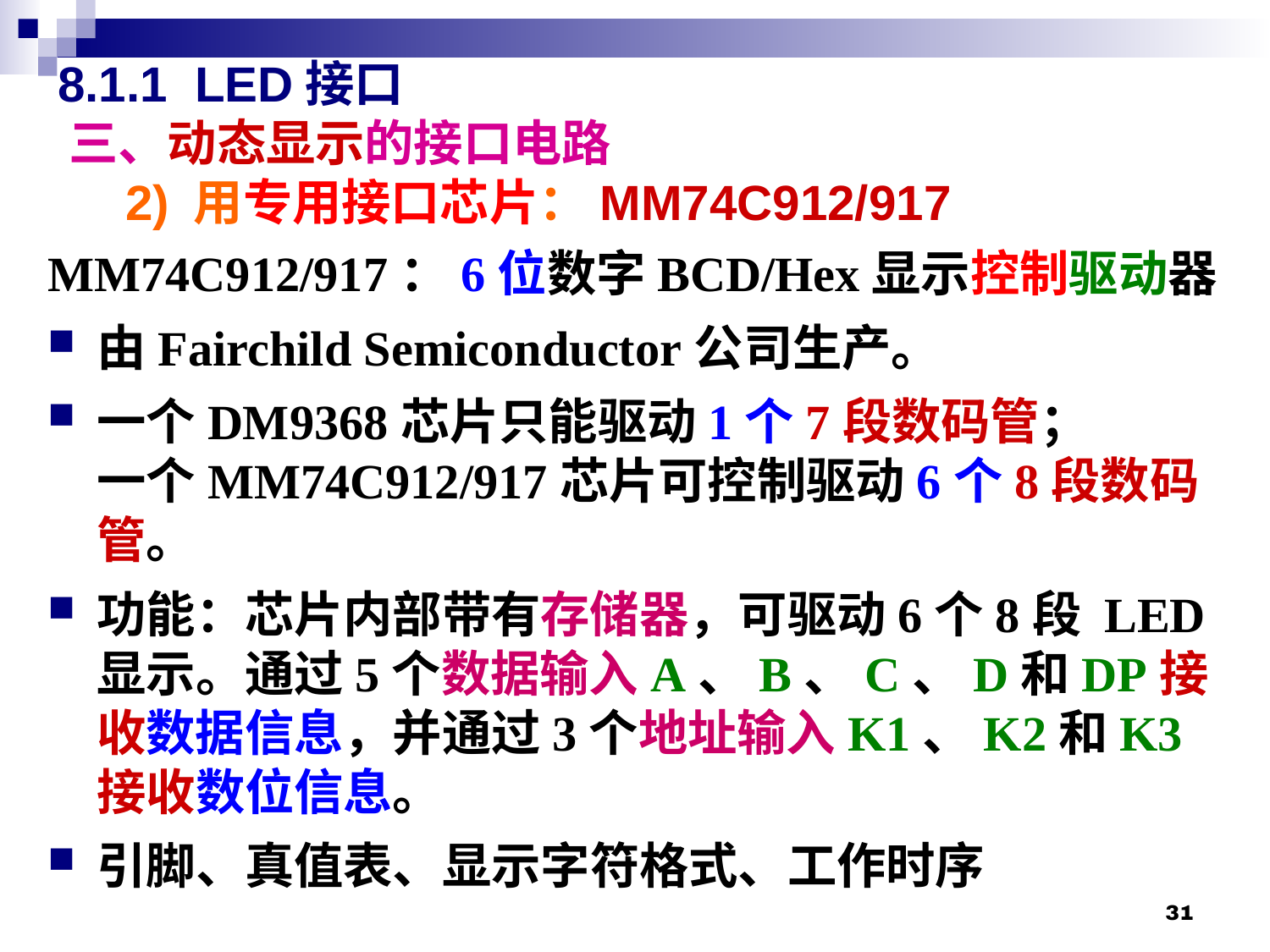

# 8.1.1  LED接口 三、动态显示的接口电路 2) 用专用接口芯片：MM74C912/917
MM74C912/917：6位数字BCD/Hex显示控制驱动器
由Fairchild Semiconductor公司生产。
一个DM9368芯片只能驱动1个7段数码管；
一个MM74C912/917芯片可控制驱动6个8段数码管。
功能：芯片内部带有存储器，可驱动6个8段 LED显示。通过5个数据输入A、B、C、D和DP接收数据信息，并通过3个地址输入K1、K2和K3接收数位信息。
引脚、真值表、显示字符格式、工作时序
31